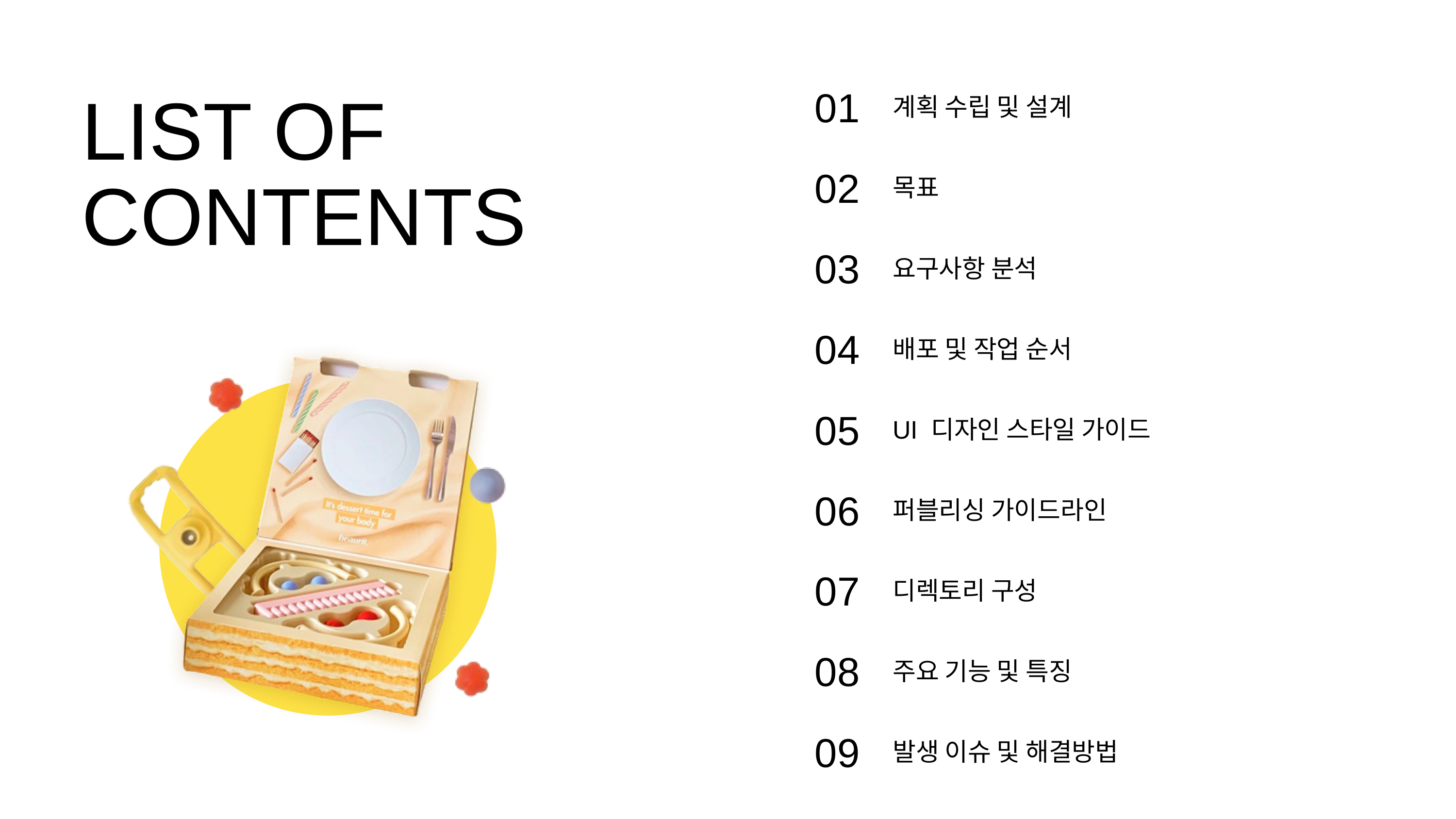

01
LIST OF CONTENTS
계획 수립 및 설계
02
목표
03
요구사항 분석

04
배포 및 작업 순서

05
UI 디자인 스타일 가이드
06
퍼블리싱 가이드라인
07
디렉토리 구성
08
주요 기능 및 특징
09
발생 이슈 및 해결방법